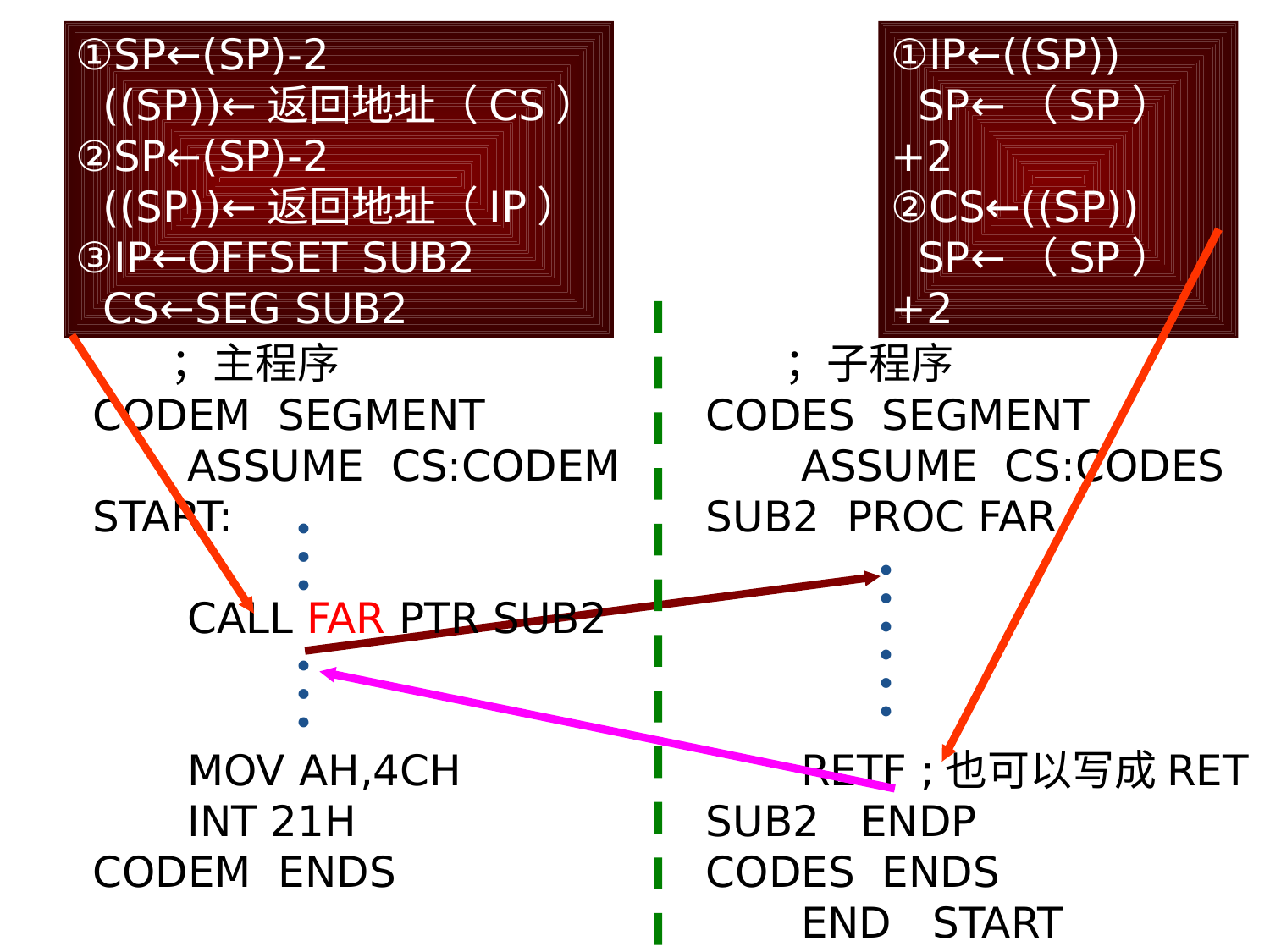

①SP←(SP)-2
  ((SP))←返回地址（CS）
②SP←(SP)-2
  ((SP))←返回地址（IP）
③IP←OFFSET SUB2
  CS←SEG SUB2

①IP←((SP))
  SP←（SP）+2
②CS←((SP))
  SP←（SP）+2

# 4. 8086的指令系统

      ；主程序
CODEM  SEGMENT
       ASSUME  CS:CODEM
START:

       CALL FAR PTR SUB2

       MOV AH,4CH
       INT 21H
CODEM  ENDS
      ；子程序
CODES  SEGMENT
       ASSUME  CS:CODES
SUB2  PROC FAR

       RETF ;也可以写成RET
SUB2   ENDP
CODES  ENDS
       END   START

…

……
…